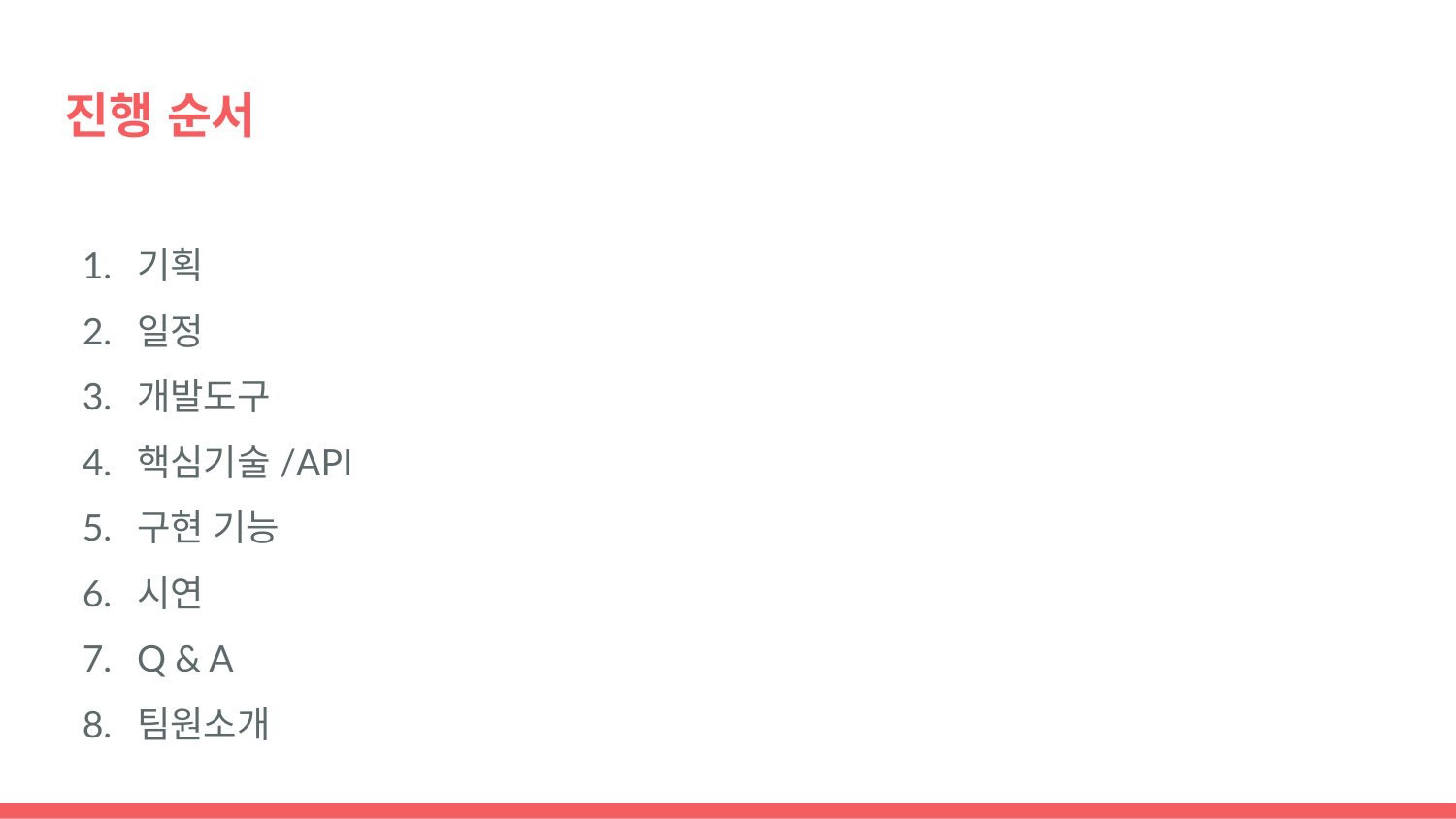

# 진행 순서

기획
일정
개발도구
핵심기술/API
구현 기능
시연
Q & A
팀원소개